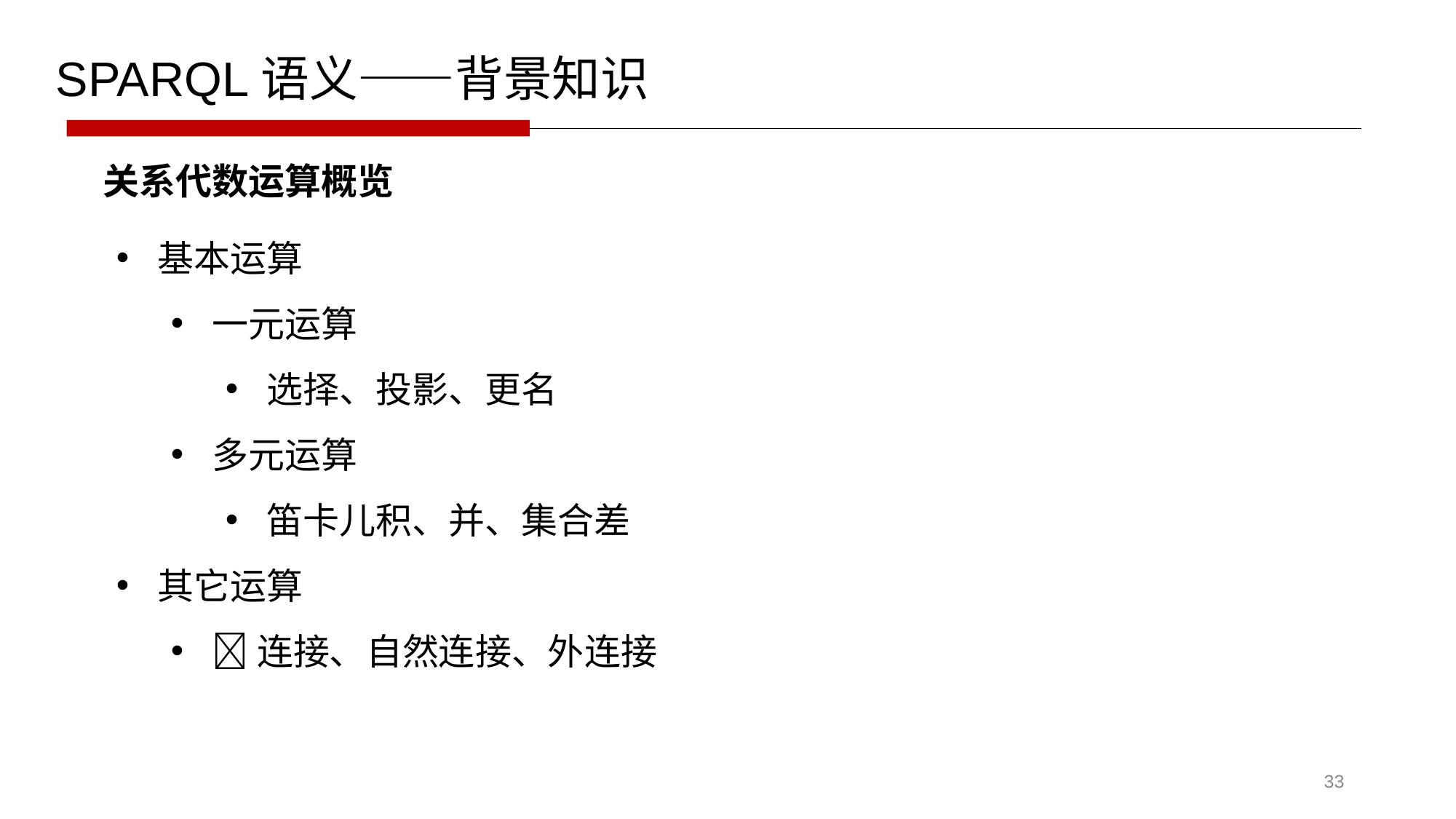

SPARQL语义——背景知识

关系代数运算概览
基本运算
一元运算
选择、投影、更名
多元运算
笛卡儿积、并、集合差
其它运算
θ连接、自然连接、外连接
33